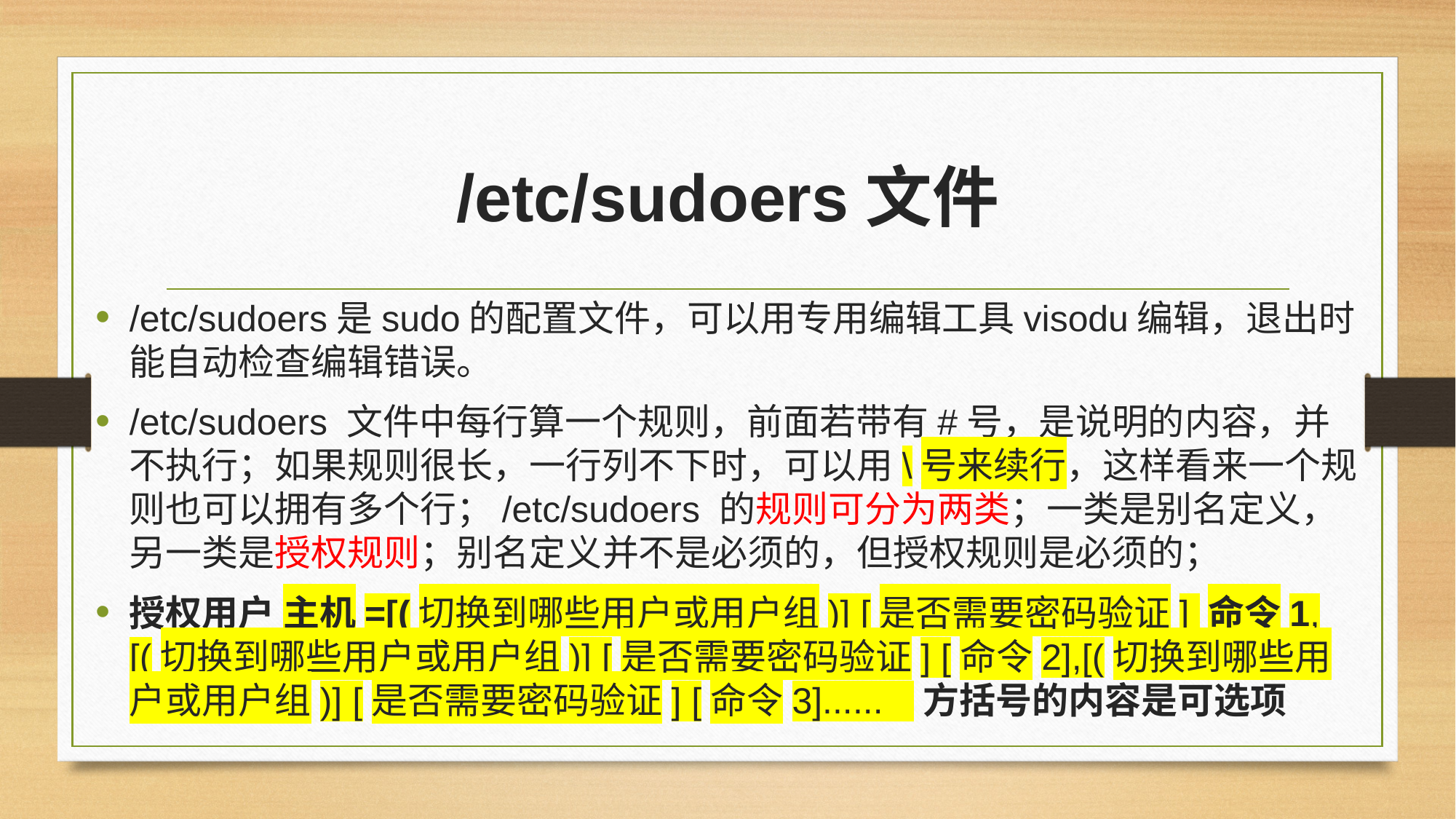

# /etc/sudoers文件
/etc/sudoers是sudo的配置文件，可以用专用编辑工具visodu编辑，退出时能自动检查编辑错误。
/etc/sudoers 文件中每行算一个规则，前面若带有#号，是说明的内容，并不执行；如果规则很长，一行列不下时，可以用\号来续行，这样看来一个规则也可以拥有多个行；/etc/sudoers 的规则可分为两类；一类是别名定义，另一类是授权规则；别名定义并不是必须的，但授权规则是必须的；
授权用户 主机=[(切换到哪些用户或用户组)] [是否需要密码验证] 命令1,[(切换到哪些用户或用户组)] [是否需要密码验证] [命令2],[(切换到哪些用户或用户组)] [是否需要密码验证] [命令3]......   方括号的内容是可选项